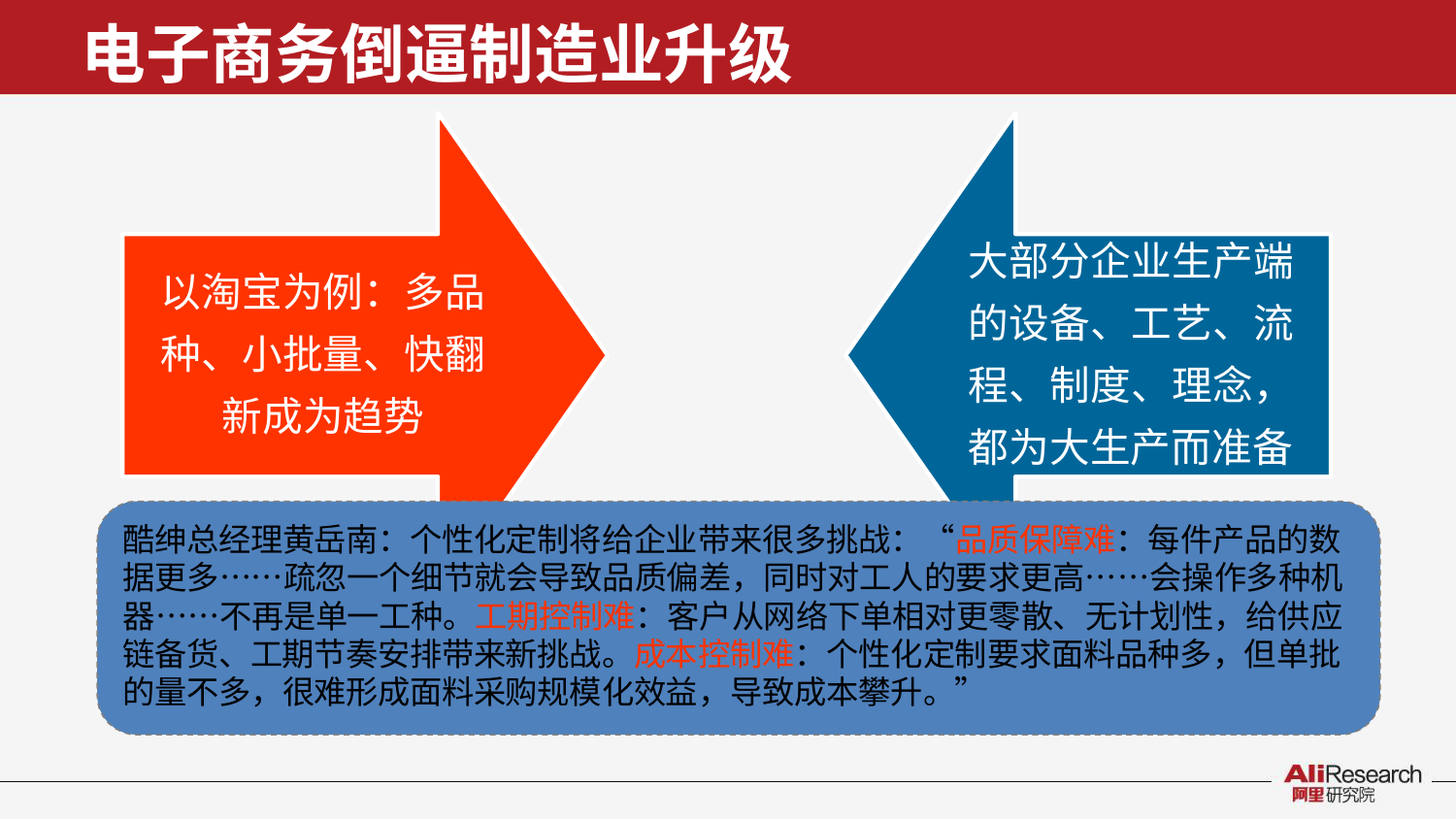

# 电子商务倒逼制造业升级

大部分企业生产端 的设备、工艺、流 程、制度、理念， 都为大生产而准备
以淘宝为例：多品 种、小批量、快翻 新成为趋势

酷绅总经理黄岳南：个性化定制将给企业带来很多挑战：“品质保障难：每件产品的数 据更多……疏忽一个细节就会导致品质偏差，同时对工人的要求更高……会操作多种机 器……不再是单一工种。工期控制难：客户从网络下单相对更零散、无计划性，给供应 链备货、工期节奏安排带来新挑战。成本控制难：个性化定制要求面料品种多，但单批 的量不多，很难形成面料采购规模化效益，导致成本攀升。”